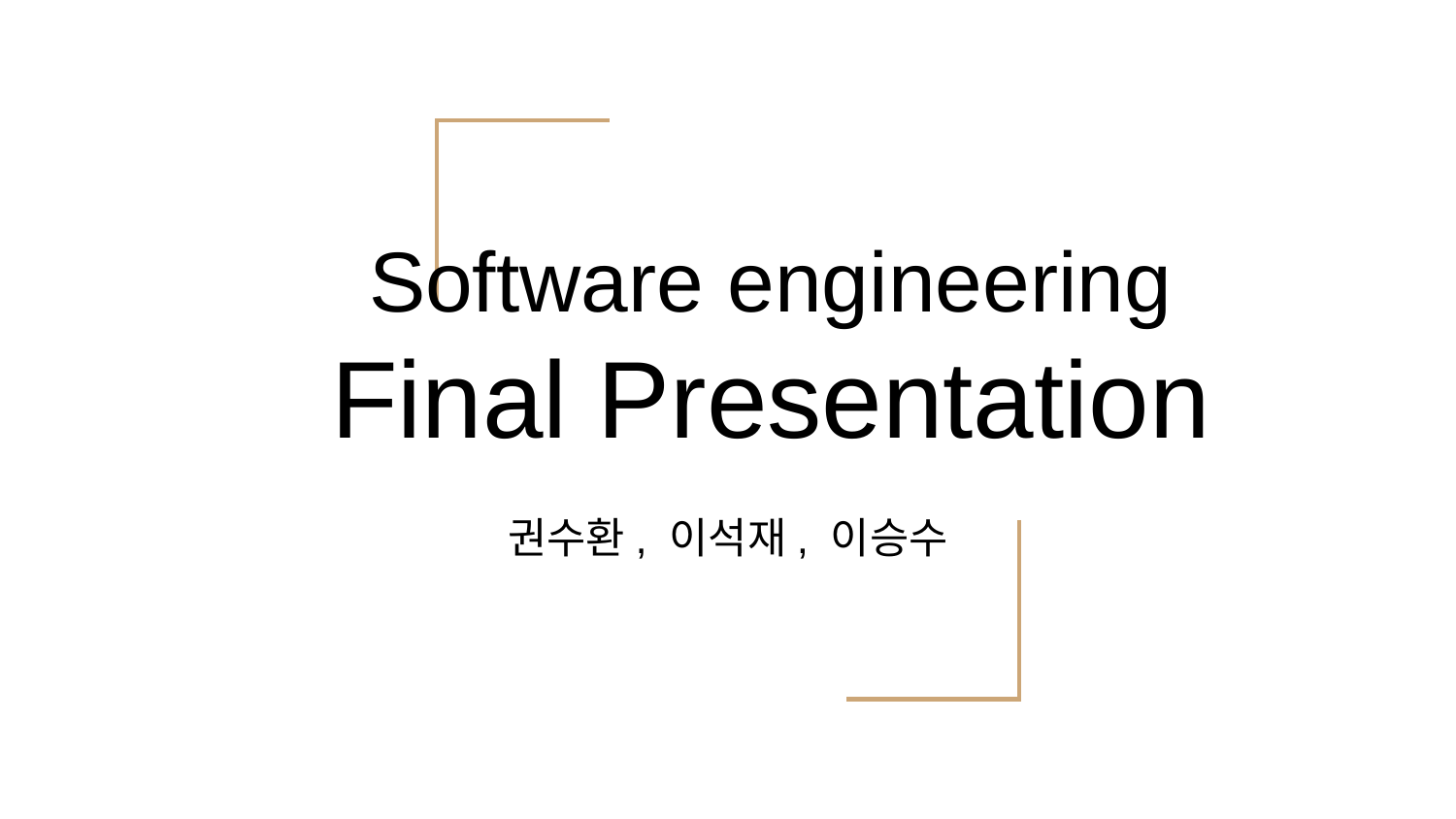

# Software engineering
Final Presentation
권수환, 이석재, 이승수